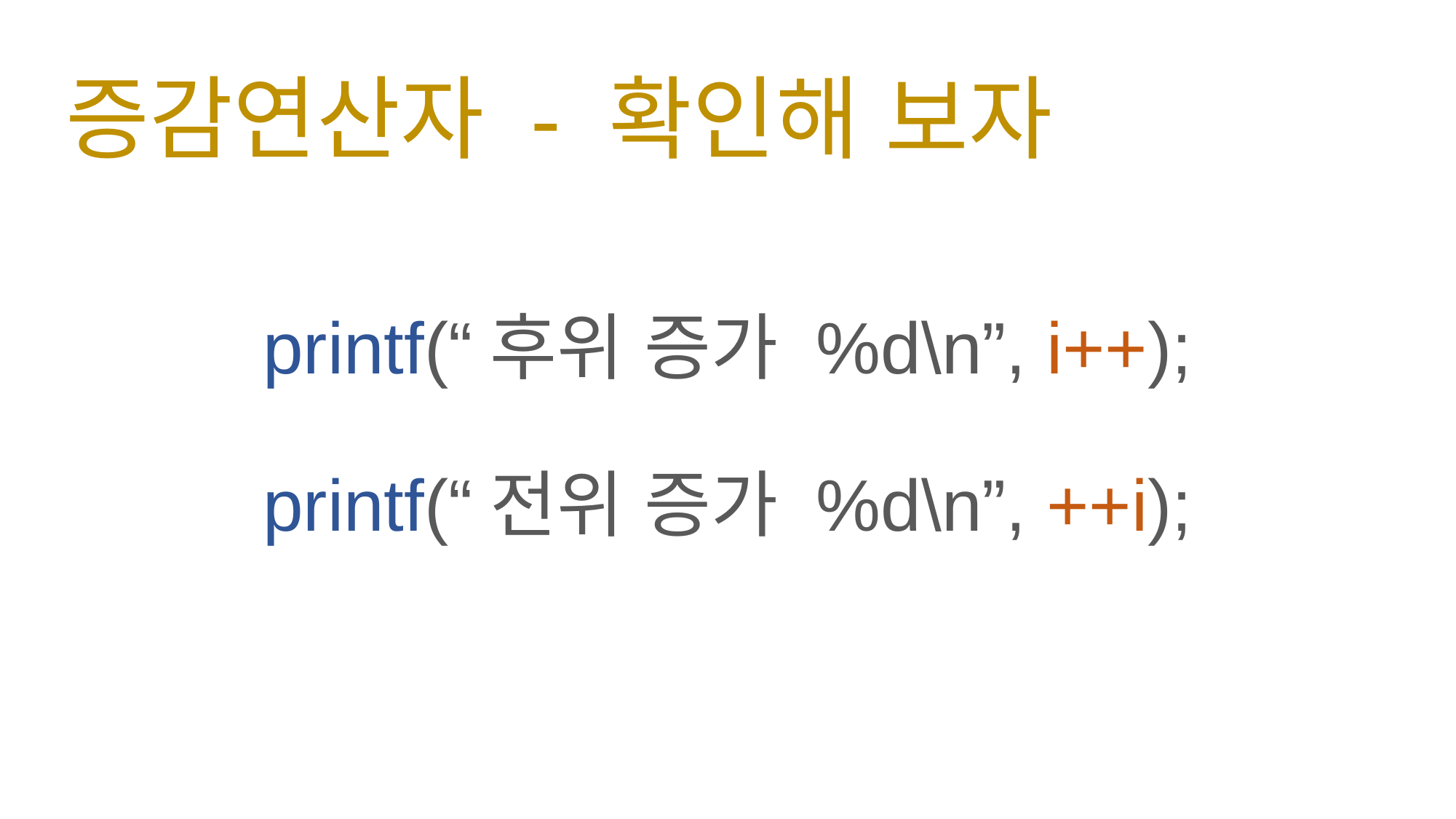

# 증감연산자 - 확인해 보자
printf(“후위 증가 %d\n”, i++);
printf(“전위 증가 %d\n”, ++i);